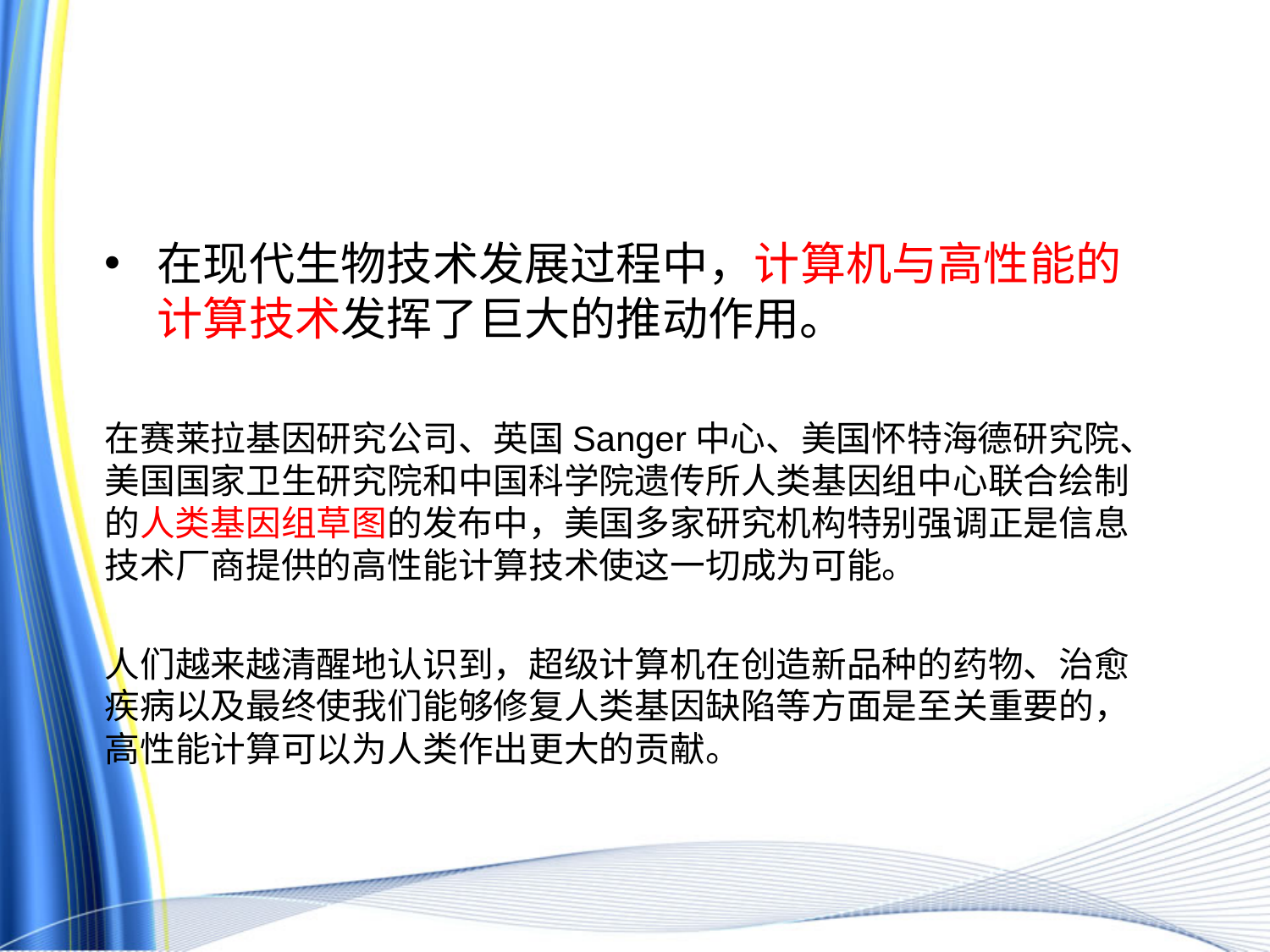

在现代生物技术发展过程中，计算机与高性能的计算技术发挥了巨大的推动作用。

在赛莱拉基因研究公司、英国Sanger中心、美国怀特海德研究院、美国国家卫生研究院和中国科学院遗传所人类基因组中心联合绘制的人类基因组草图的发布中，美国多家研究机构特别强调正是信息技术厂商提供的高性能计算技术使这一切成为可能。

人们越来越清醒地认识到，超级计算机在创造新品种的药物、治愈疾病以及最终使我们能够修复人类基因缺陷等方面是至关重要的，高性能计算可以为人类作出更大的贡献。